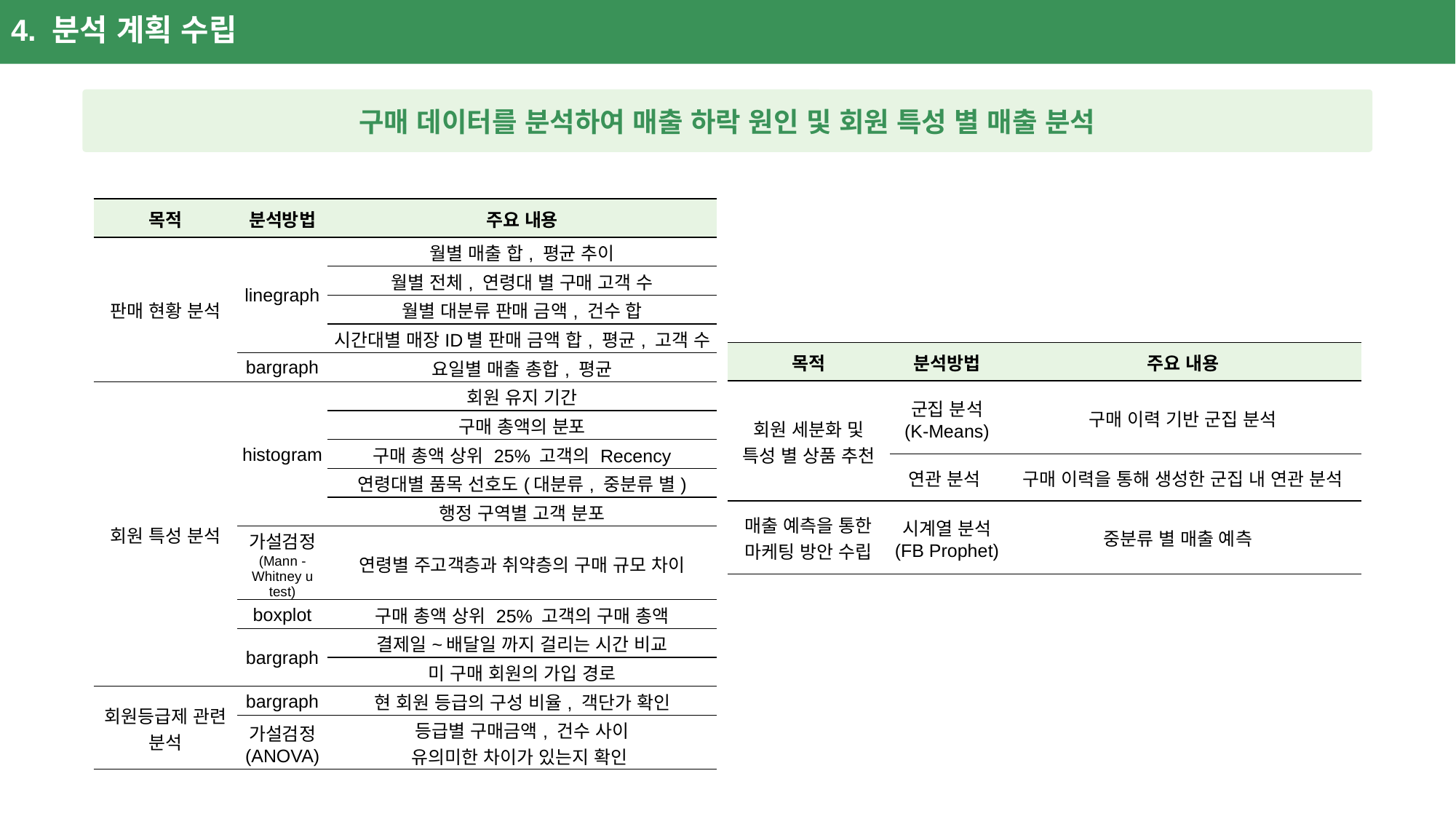

4. 분석 계획 수립
구매 데이터를 분석하여 매출 하락 원인 및 회원 특성 별 매출 분석
| 목적 | 분석방법 | 주요 내용 |
| --- | --- | --- |
| 판매 현황 분석 | linegraph | 월별 매출 합, 평균 추이 |
|  |  | 월별 전체, 연령대 별 구매 고객 수 |
|  |  | 월별 대분류 판매 금액, 건수 합 |
|  |  | 시간대별 매장ID별 판매 금액 합, 평균, 고객 수 |
|  | bargraph | 요일별 매출 총합, 평균 |
| 회원 특성 분석 | histogram | 회원 유지 기간 |
|  |  | 구매 총액의 분포 |
|  |  | 구매 총액 상위 25% 고객의 Recency |
|  |  | 연령대별 품목 선호도(대분류, 중분류 별) |
|  |  | 행정 구역별 고객 분포 |
|  | 가설검정 (Mann - Whitney u test) | 연령별 주고객층과 취약층의 구매 규모 차이 |
|  | boxplot | 구매 총액 상위 25% 고객의 구매 총액 |
|  | bargraph | 결제일~배달일 까지 걸리는 시간 비교 |
|  |  | 미 구매 회원의 가입 경로 |
| 회원등급제 관련 분석 | bargraph | 현 회원 등급의 구성 비율, 객단가 확인 |
|  | 가설검정 (ANOVA) | 등급별 구매금액, 건수 사이 유의미한 차이가 있는지 확인 |
| 목적 | 분석방법 | 주요 내용 |
| --- | --- | --- |
| 회원 세분화 및 특성 별 상품 추천 | 군집 분석 (K-Means) | 구매 이력 기반 군집 분석 |
|  | 연관 분석 | 구매 이력을 통해 생성한 군집 내 연관 분석 |
| 매출 예측을 통한 마케팅 방안 수립 | 시계열 분석 (FB Prophet) | 중분류 별 매출 예측 |